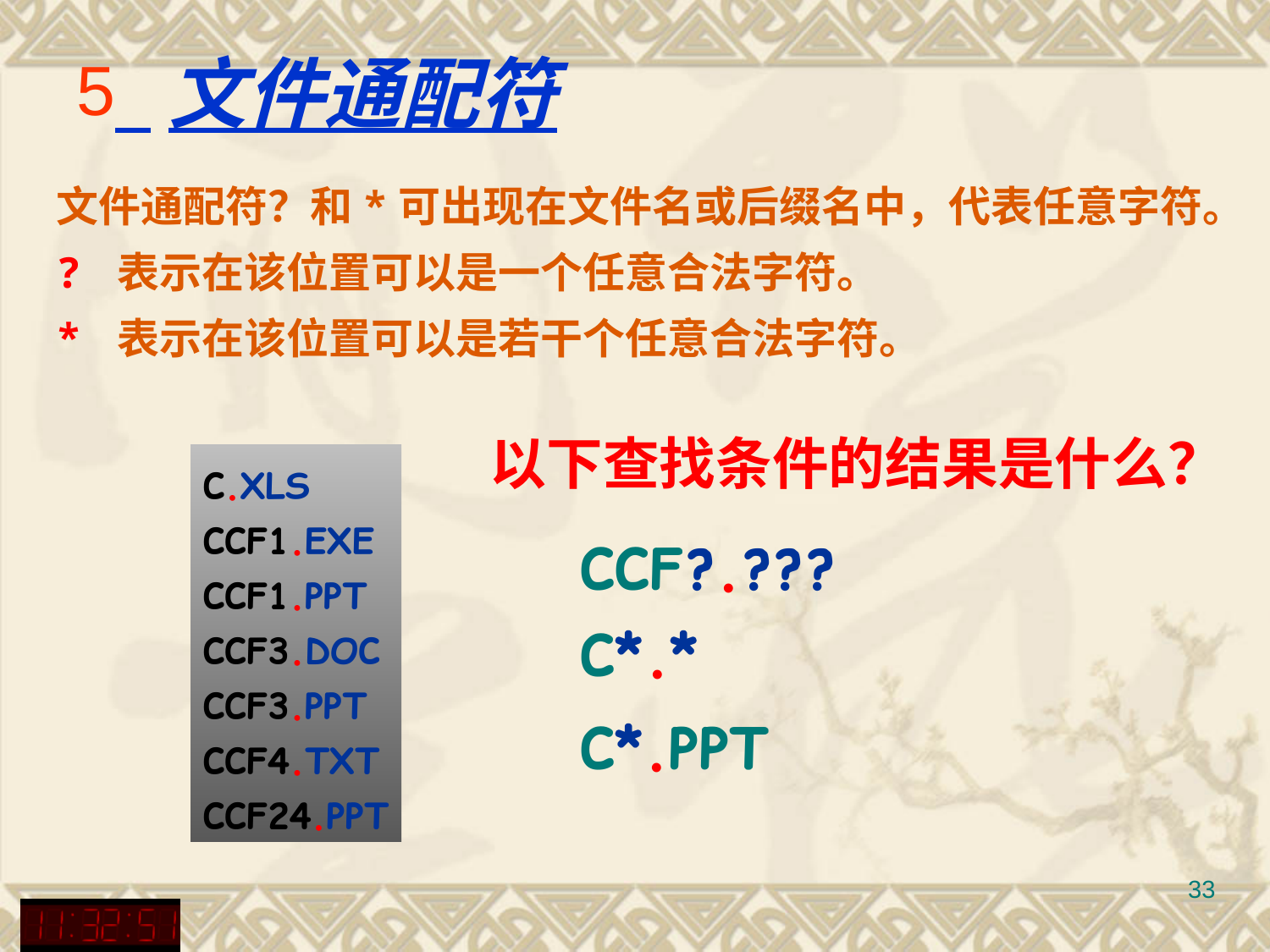

# 文件通配符
文件通配符？和*可出现在文件名或后缀名中，代表任意字符。
? 表示在该位置可以是一个任意合法字符。
* 表示在该位置可以是若干个任意合法字符。
以下查找条件的结果是什么？
C.XLS
CCF1.EXE
CCF1.PPT
CCF3.DOC
CCF3.PPT
CCF4.TXT
CCF24.PPT
CCF?.???
C*.*
C*.PPT
33